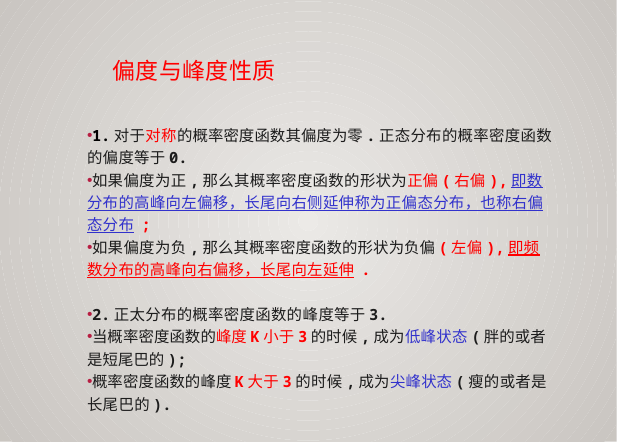

# 偏度与峰度性质
1.对于对称的概率密度函数其偏度为零.正态分布的概率密度函数的偏度等于0.
如果偏度为正,那么其概率密度函数的形状为正偏(右偏),即数分布的高峰向左偏移，长尾向右侧延伸称为正偏态分布，也称右偏态分布 ;
如果偏度为负,那么其概率密度函数的形状为负偏(左偏),即频数分布的高峰向右偏移，长尾向左延伸 .

2.正太分布的概率密度函数的峰度等于3.
当概率密度函数的峰度K小于3的时候,成为低峰状态(胖的或者是短尾巴的);
概率密度函数的峰度K大于3的时候,成为尖峰状态(瘦的或者是长尾巴的).